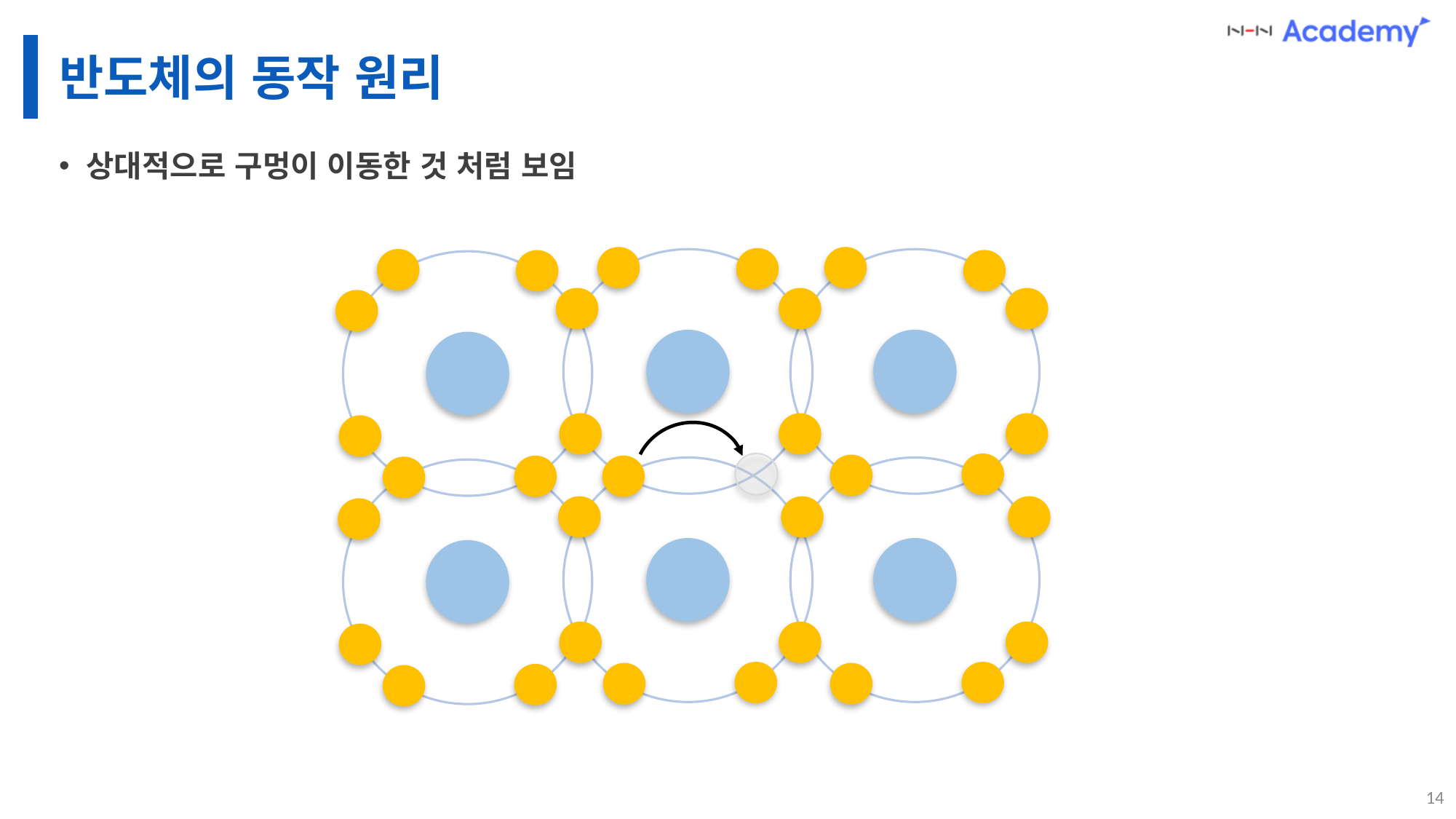

# 반도체의 동작 원리
상대적으로 구멍이 이동한 것 처럼 보임

14